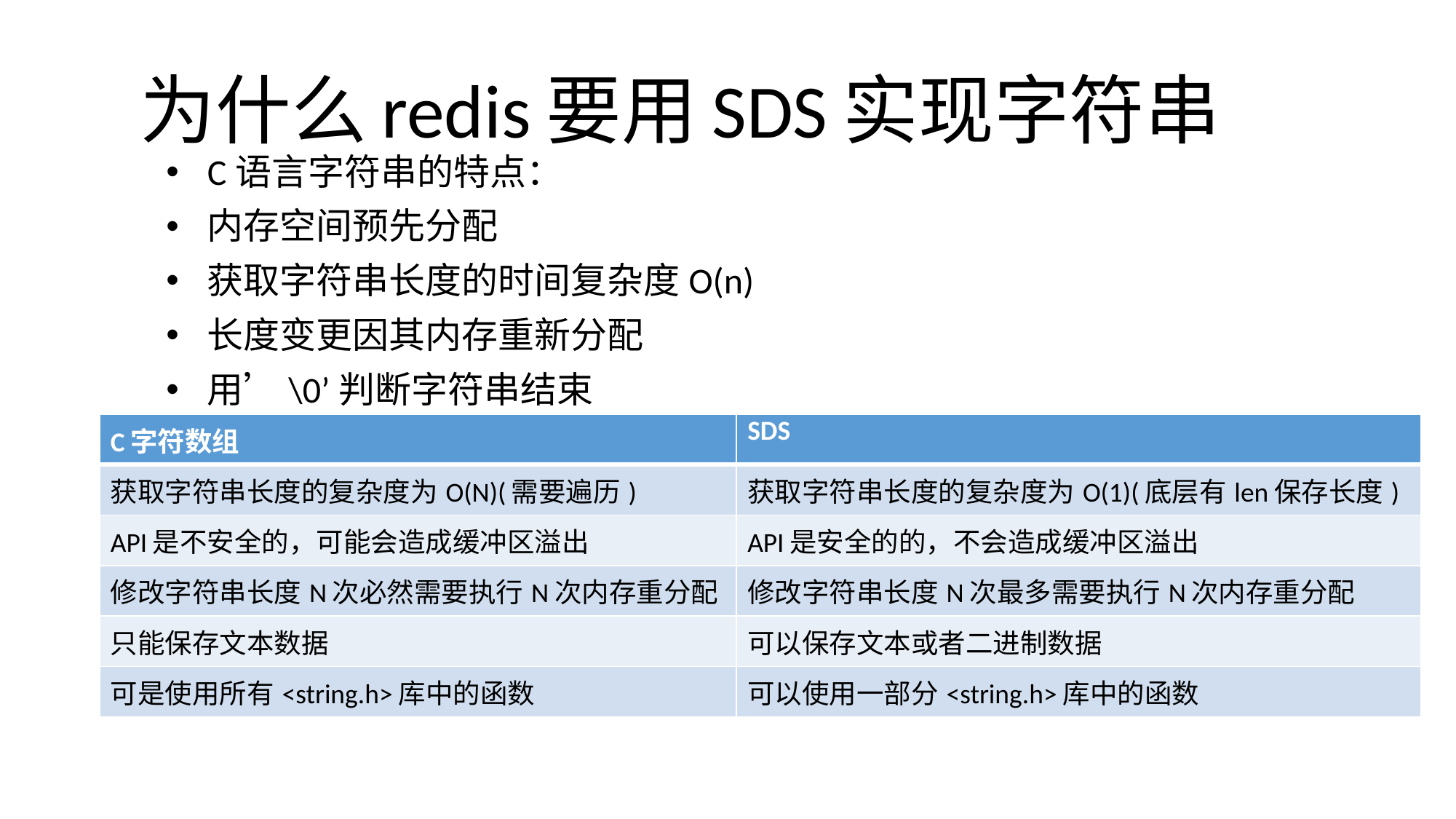

# 为什么redis要用SDS实现字符串
C语言字符串的特点：
内存空间预先分配
获取字符串长度的时间复杂度O(n)
长度变更因其内存重新分配
用’\0’判断字符串结束

| C字符数组 | SDS |
| --- | --- |
| 获取字符串长度的复杂度为O(N)(需要遍历) | 获取字符串长度的复杂度为O(1)(底层有len保存长度) |
| API是不安全的，可能会造成缓冲区溢出 | API是安全的的，不会造成缓冲区溢出 |
| 修改字符串长度N次必然需要执行N次内存重分配 | 修改字符串长度N次最多需要执行N次内存重分配 |
| 只能保存文本数据 | 可以保存文本或者二进制数据 |
| 可是使用所有<string.h>库中的函数 | 可以使用一部分<string.h>库中的函数 |